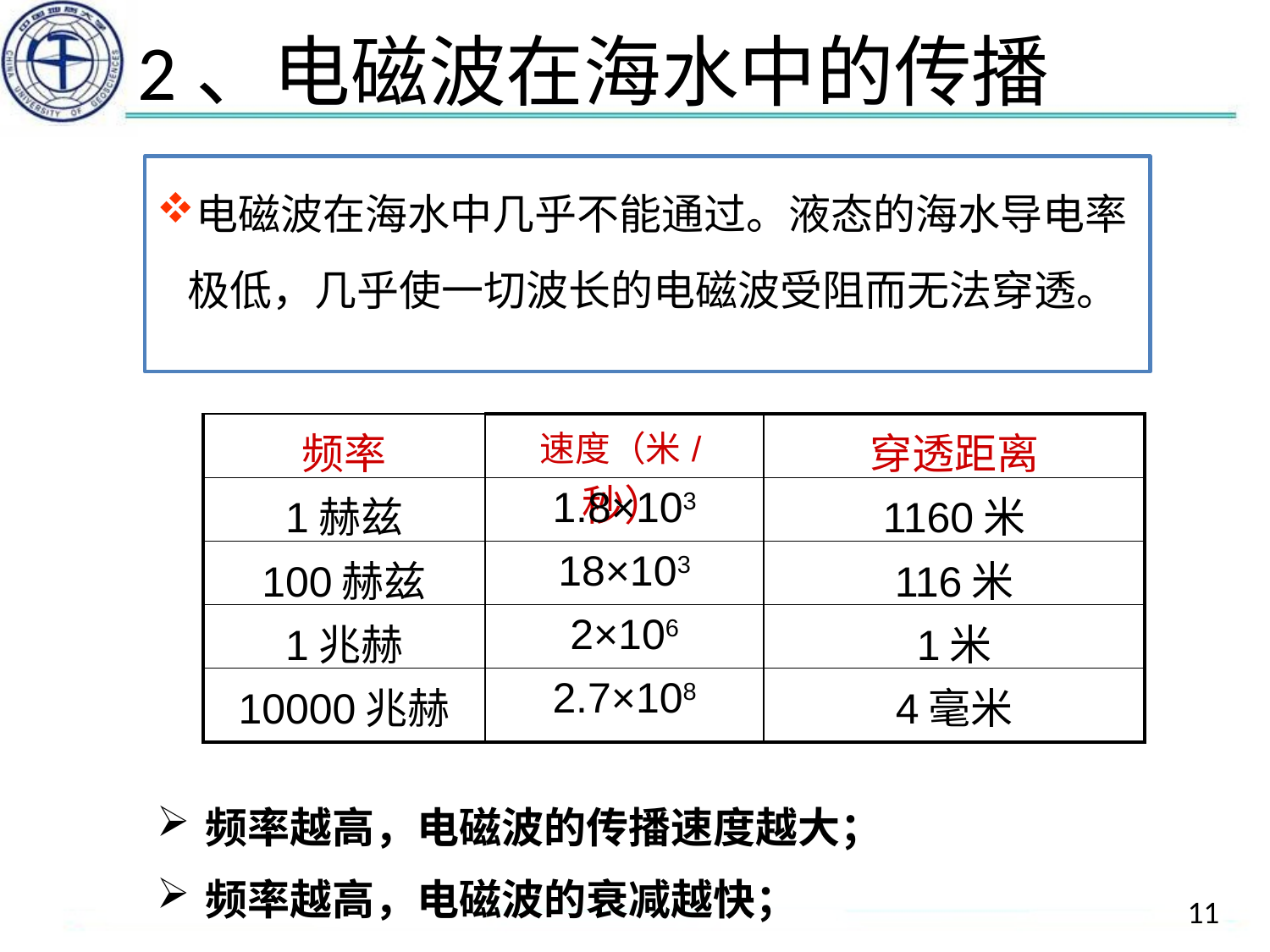

# 2、电磁波在海水中的传播
电磁波在海水中几乎不能通过。液态的海水导电率极低，几乎使一切波长的电磁波受阻而无法穿透。

| 频率 | 速度（米/秒） | 穿透距离 |
| --- | --- | --- |
| 1赫兹 | 1.8×103 | 1160米 |
| 100赫兹 | 18×103 | 116米 |
| 1兆赫 | 2×106 | 1米 |
| 10000兆赫 | 2.7×108 | 4毫米 |
频率越高，电磁波的传播速度越大；
频率越高，电磁波的衰减越快；
11